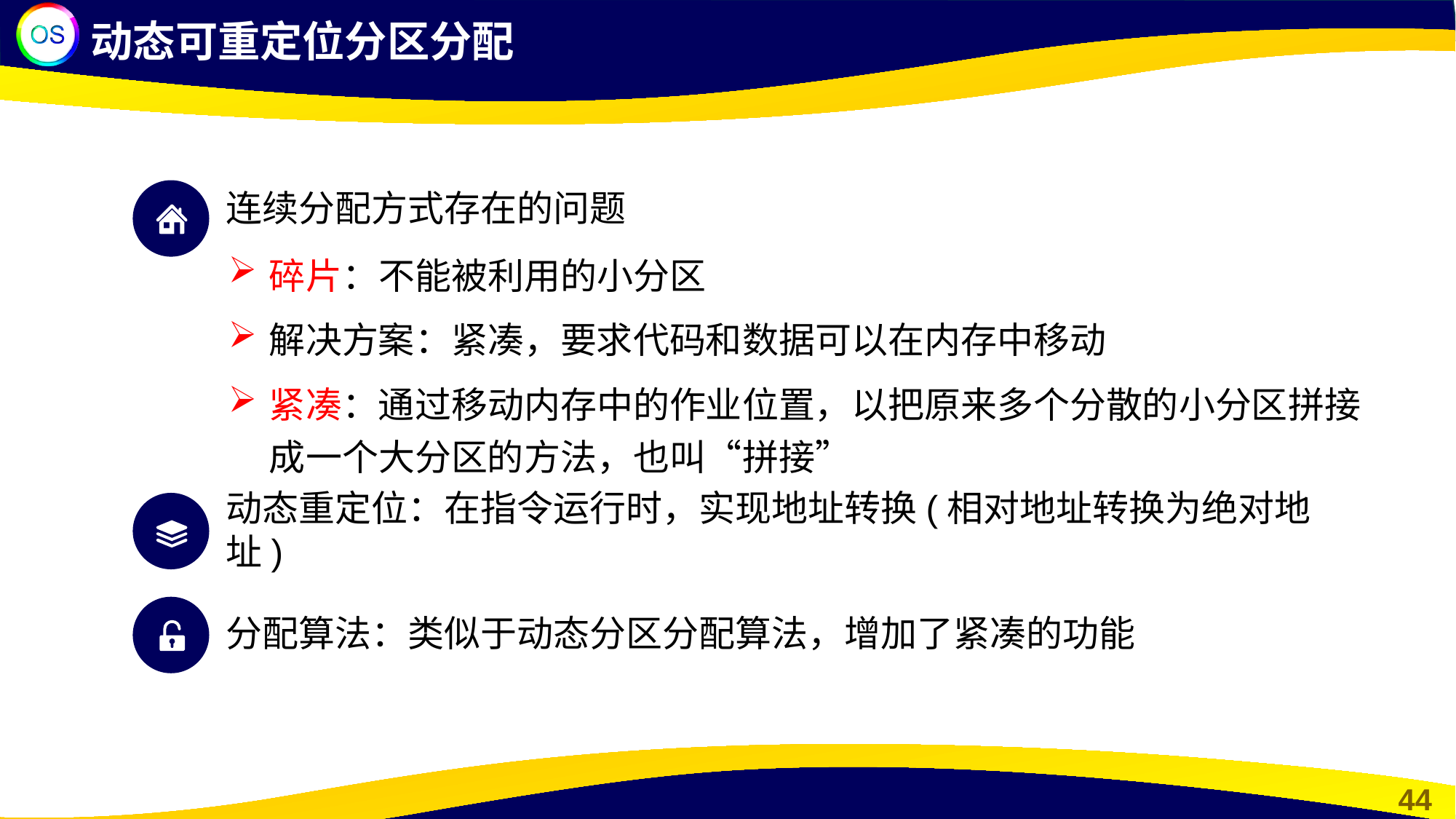

动态可重定位分区分配

连续分配方式存在的问题

碎片：不能被利用的小分区
解决方案：紧凑，要求代码和数据可以在内存中移动
紧凑：通过移动内存中的作业位置，以把原来多个分散的小分区拼接成一个大分区的方法，也叫“拼接”

动态重定位：在指令运行时，实现地址转换(相对地址转换为绝对地址)

分配算法：类似于动态分区分配算法，增加了紧凑的功能